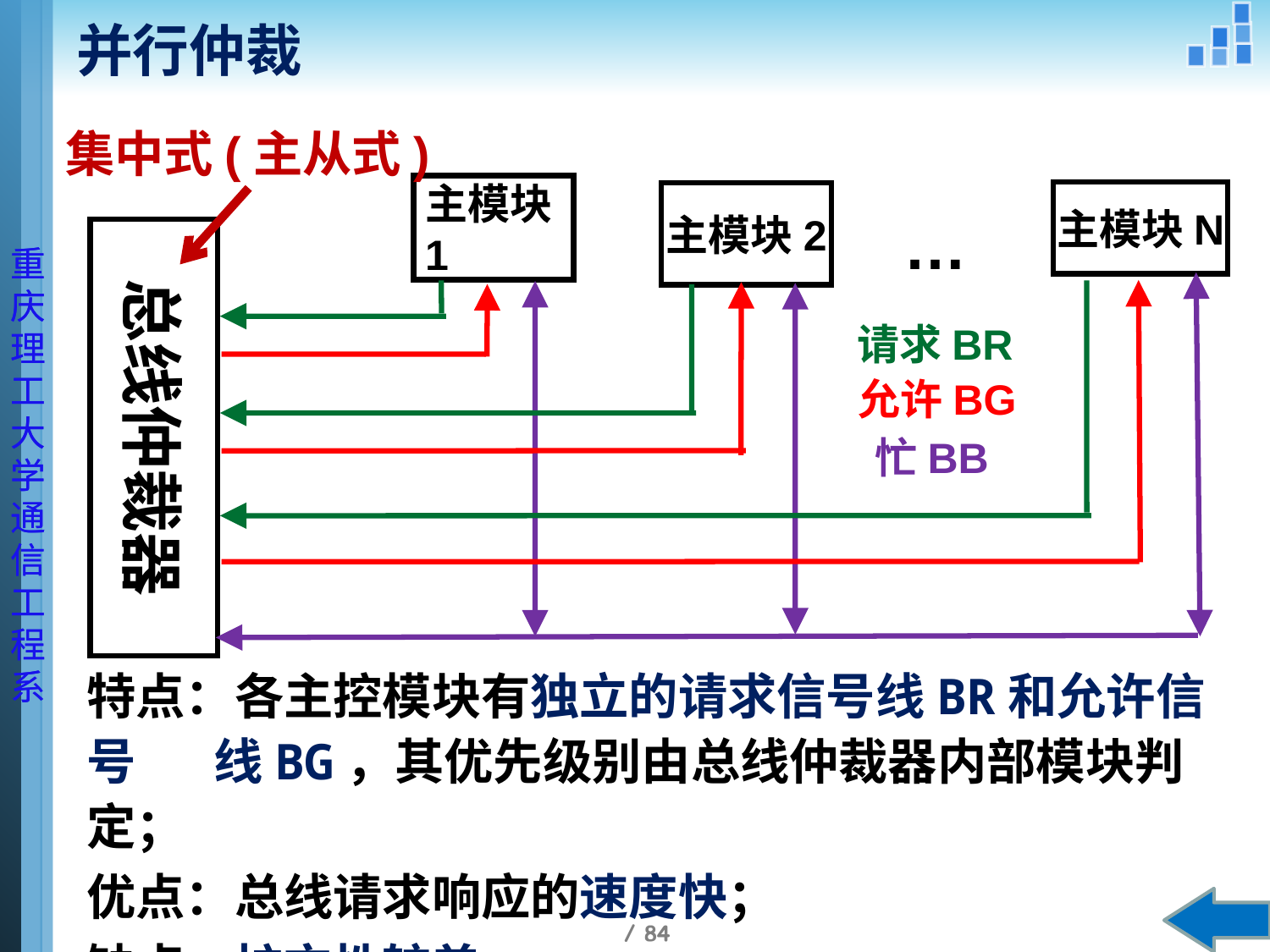

# 并行仲裁
集中式(主从式)
主模块1
主模块N
主模块2
…
总线仲裁器

请求BR

允许BG

忙BB

特点：各主控模块有独立的请求信号线BR和允许信号	线BG，其优先级别由总线仲裁器内部模块判定；
优点：总线请求响应的速度快；
缺点：扩充性较差；

50
/ 84